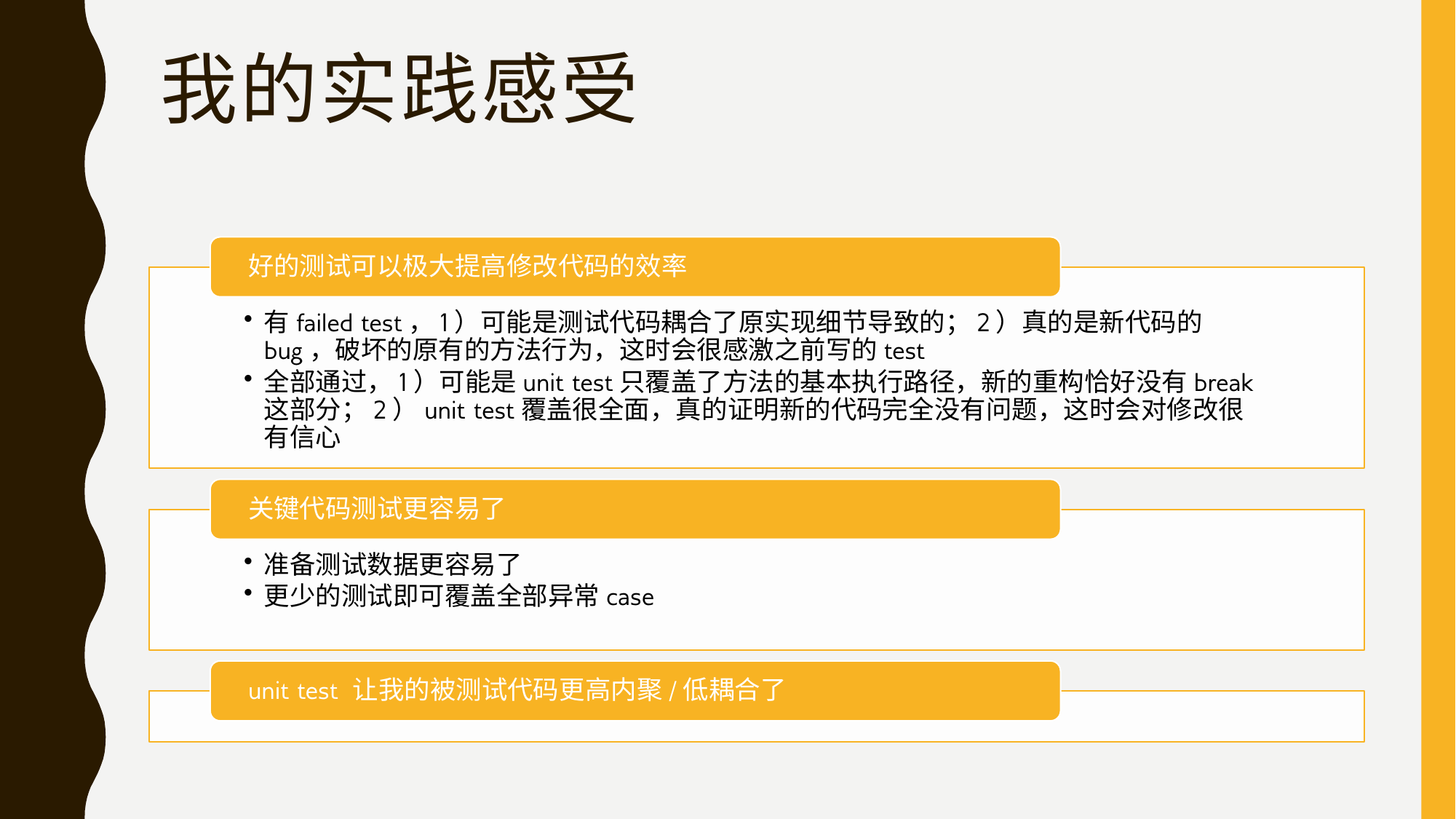

# 我的实践感受
有failed test，1）可能是测试代码耦合了原实现细节导致的；2）真的是新代码的bug，破坏的原有的方法行为，这时会很感激之前写的test
全部通过，1）可能是unit test只覆盖了方法的基本执行路径，新的重构恰好没有break这部分；2）unit test覆盖很全面，真的证明新的代码完全没有问题，这时会对修改很有信心
好的测试可以极大提高修改代码的效率
准备测试数据更容易了
更少的测试即可覆盖全部异常case
关键代码测试更容易了
unit test 让我的被测试代码更高内聚/低耦合了